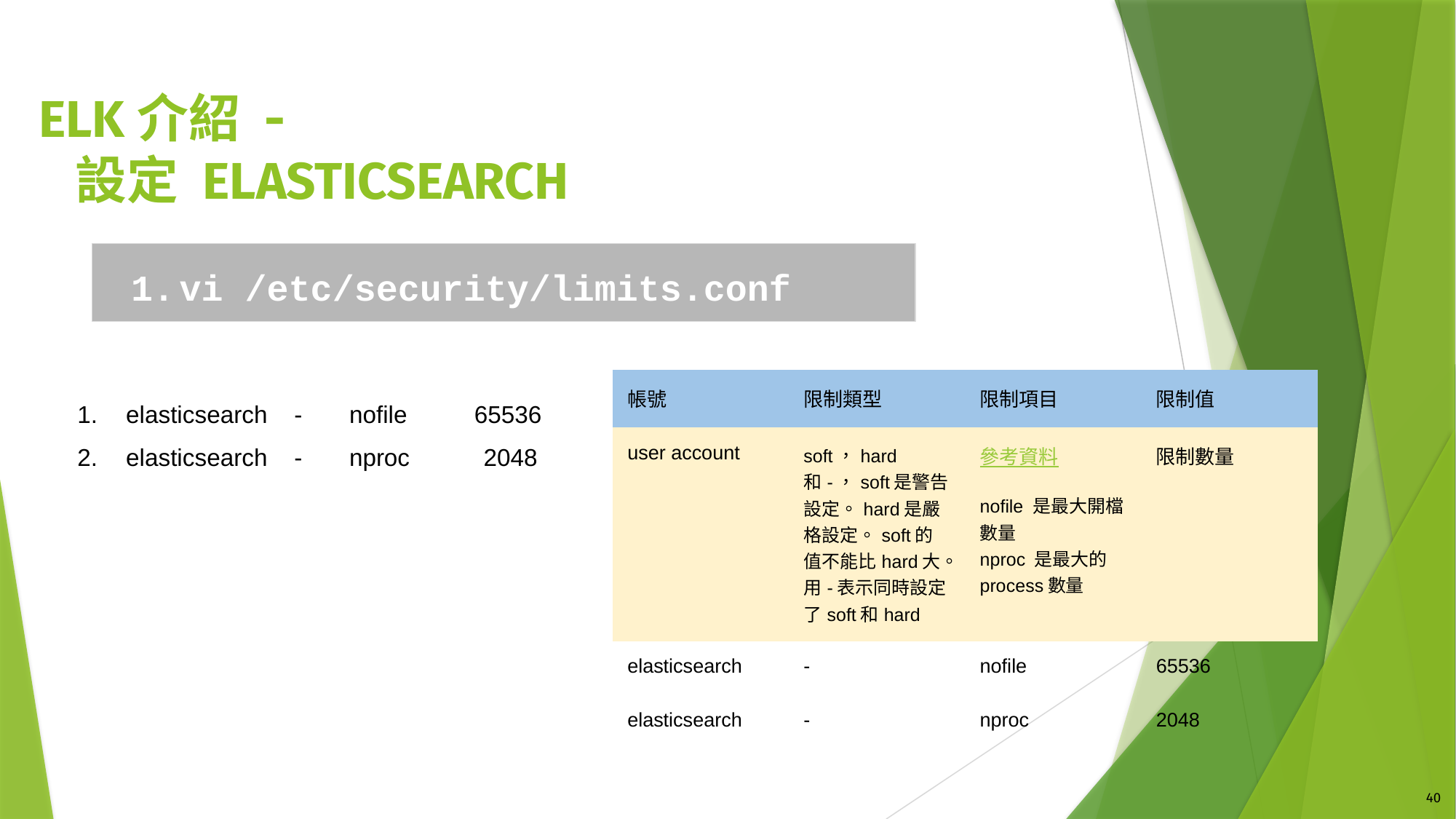

# ELK介紹 - 設定 Elasticsearch
vi /etc/security/limits.conf

elasticsearch    -       nofile          65536
elasticsearch    -       nproc           2048
| 帳號 | 限制類型 | 限制項目 | 限制值 |
| --- | --- | --- | --- |
| user account | soft，hard和-，soft是警告設定。hard是嚴格設定。soft的值不能比hard大。用-表示同時設定了soft和hard | 參考資料 nofile 是最大開檔數量 nproc 是最大的process數量 | 限制數量 |
| elasticsearch | - | nofile | 65536 |
| elasticsearch | - | nproc | 2048 |
40